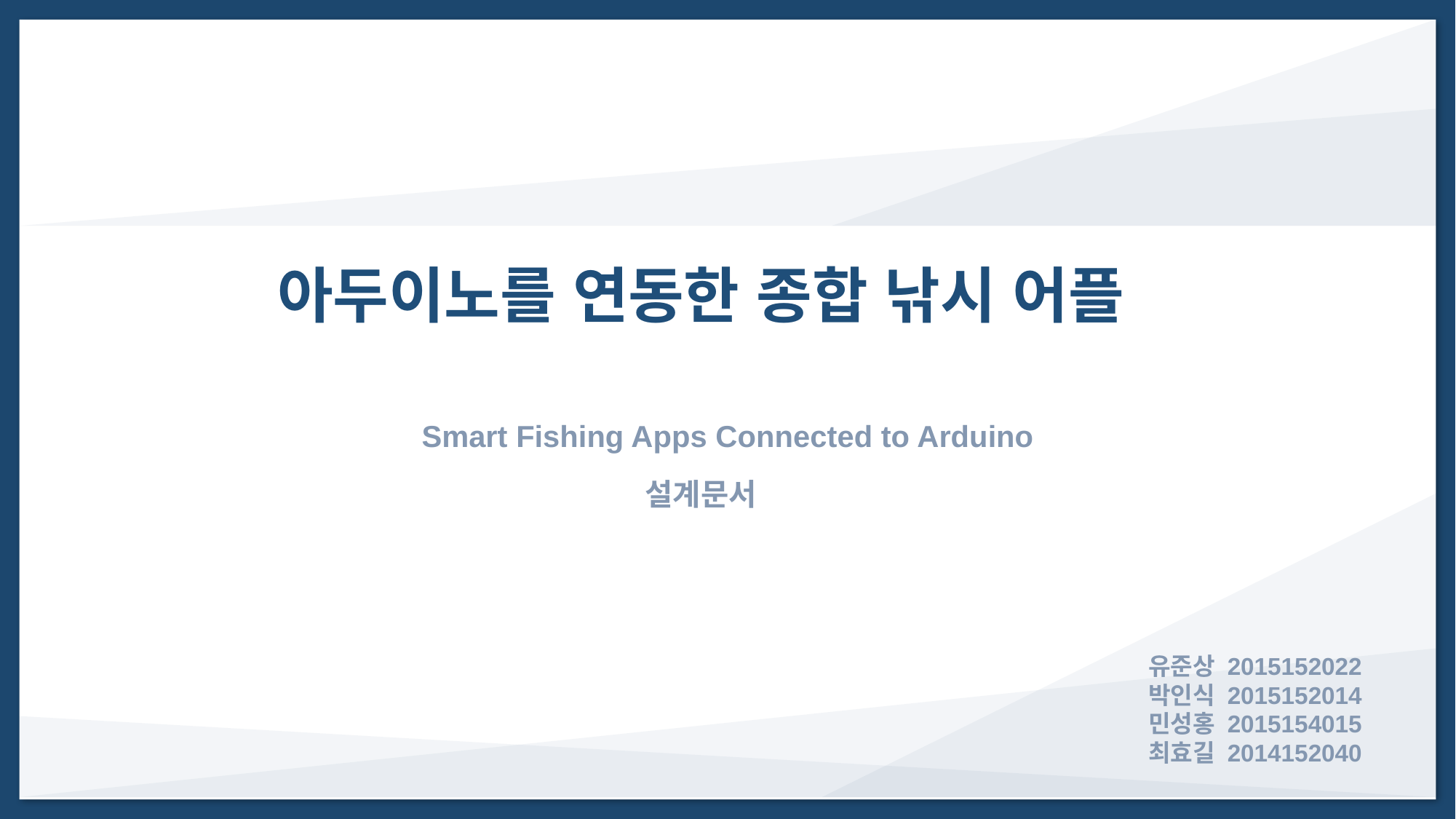

아두이노를 연동한 종합 낚시 어플
설계문서

유준상 2015152022
박인식 2015152014
민성홍 2015154015
최효길 2014152040

Smart Fishing Apps Connected to Arduino